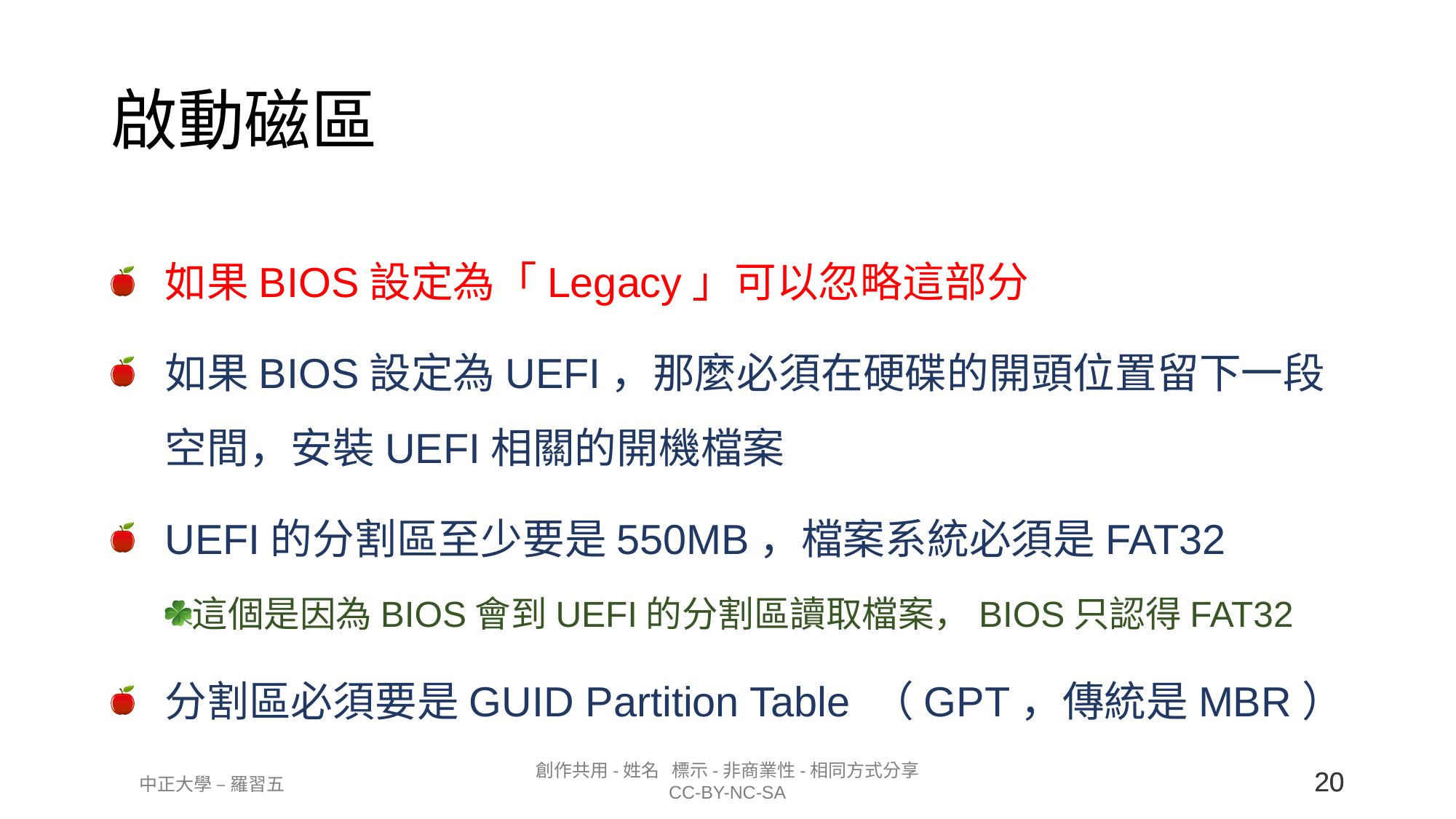

# 啟動磁區
如果BIOS設定為「Legacy」可以忽略這部分
如果BIOS設定為UEFI，那麼必須在硬碟的開頭位置留下一段空間，安裝UEFI相關的開機檔案
UEFI的分割區至少要是550MB，檔案系統必須是FAT32
這個是因為BIOS會到UEFI的分割區讀取檔案，BIOS只認得FAT32
分割區必須要是GUID Partition Table （GPT，傳統是MBR）